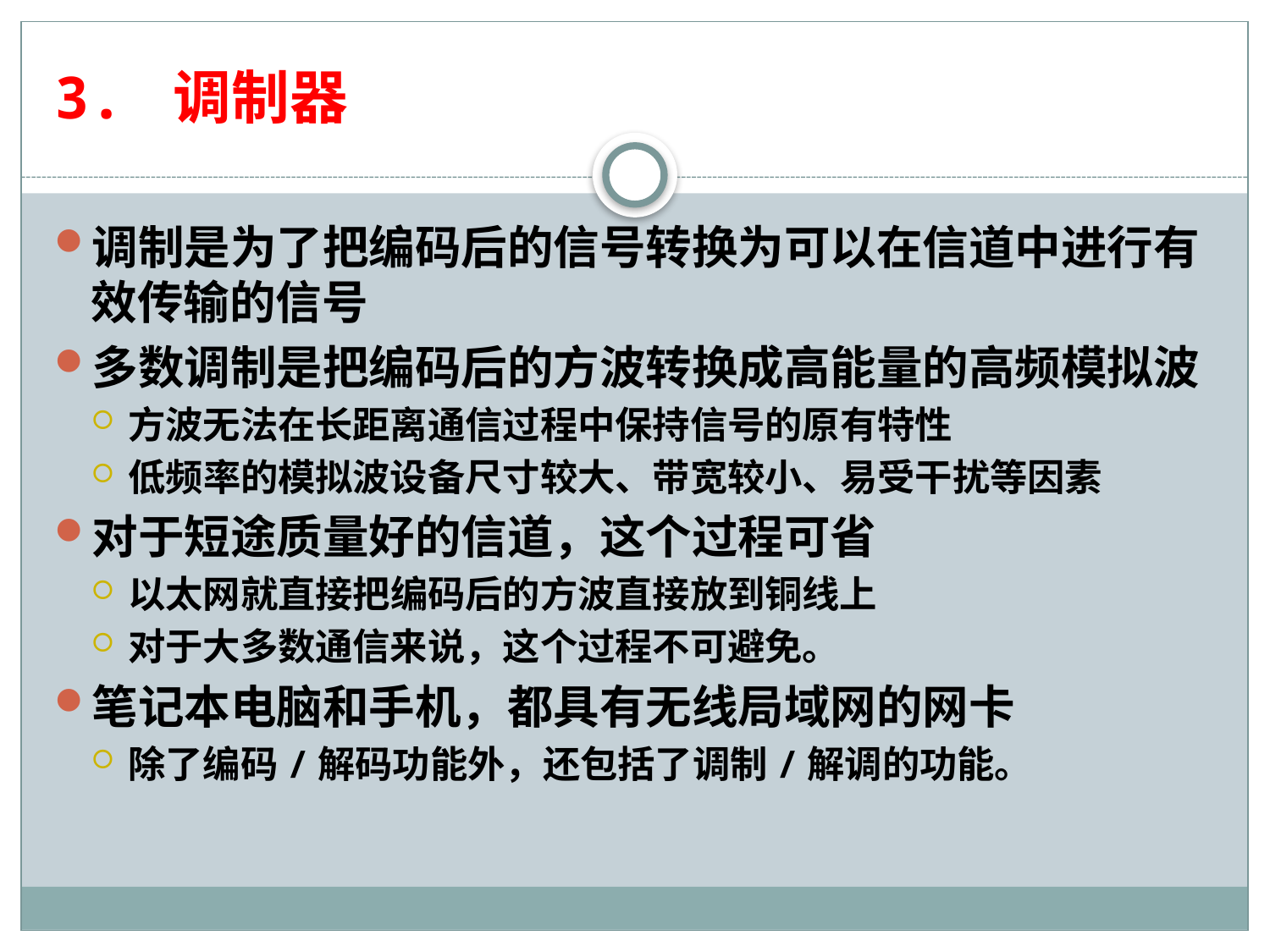

# 3. 调制器
调制是为了把编码后的信号转换为可以在信道中进行有效传输的信号
多数调制是把编码后的方波转换成高能量的高频模拟波
方波无法在长距离通信过程中保持信号的原有特性
低频率的模拟波设备尺寸较大、带宽较小、易受干扰等因素
对于短途质量好的信道，这个过程可省
以太网就直接把编码后的方波直接放到铜线上
对于大多数通信来说，这个过程不可避免。
笔记本电脑和手机，都具有无线局域网的网卡
除了编码/解码功能外，还包括了调制/解调的功能。